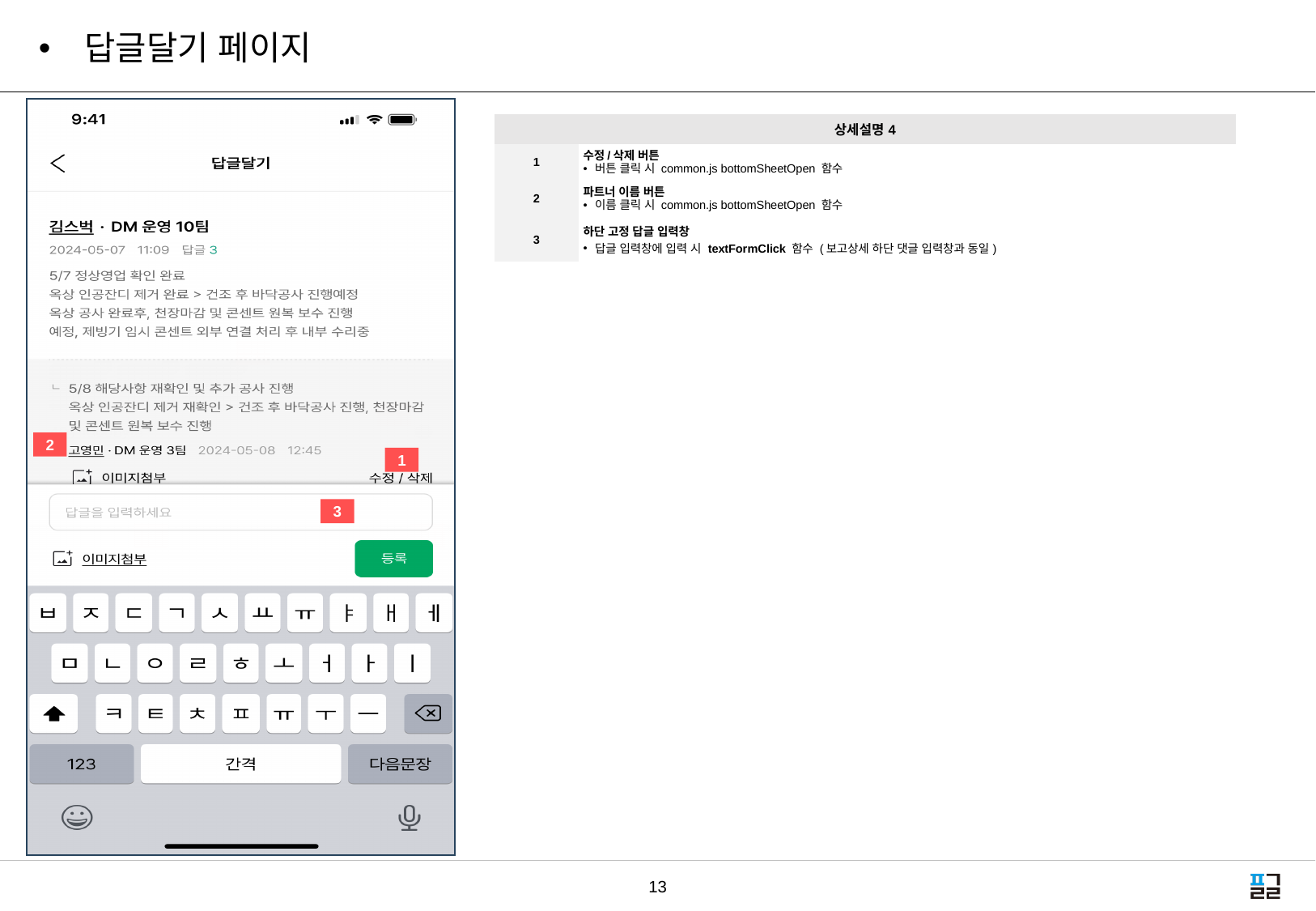

답글달기 페이지

| 상세설명4 |  |
| --- | --- |
| 1 | 수정/삭제 버튼 버튼 클릭 시 common.js bottomSheetOpen 함수​​ |
| 2 | 파트너 이름 버튼   이름 클릭 시 common.js bottomSheetOpen 함수​ |
| 3 | 하단 고정 답글 입력창​ 답글 입력창에 입력 시 textFormClick 함수 (보고상세 하단 댓글 입력창과 동일)​ |
2
1
2
1
3
4
3